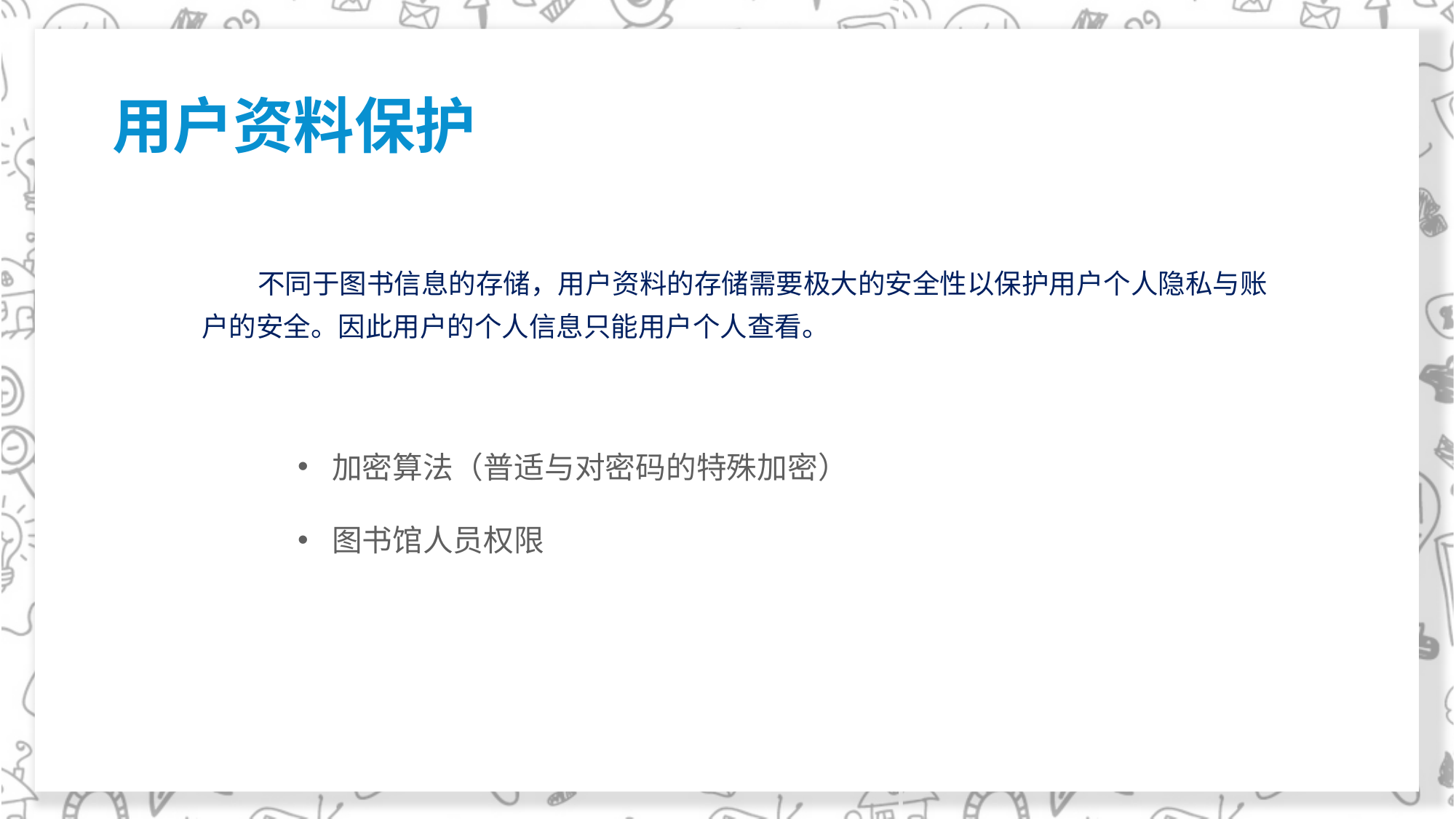

# 用户资料保护
        不同于图书信息的存储，用户资料的存储需要极大的安全性以保护用户个人隐私与账户的安全。因此用户的个人信息只能用户个人查看。
加密算法（普适与对密码的特殊加密）
图书馆人员权限